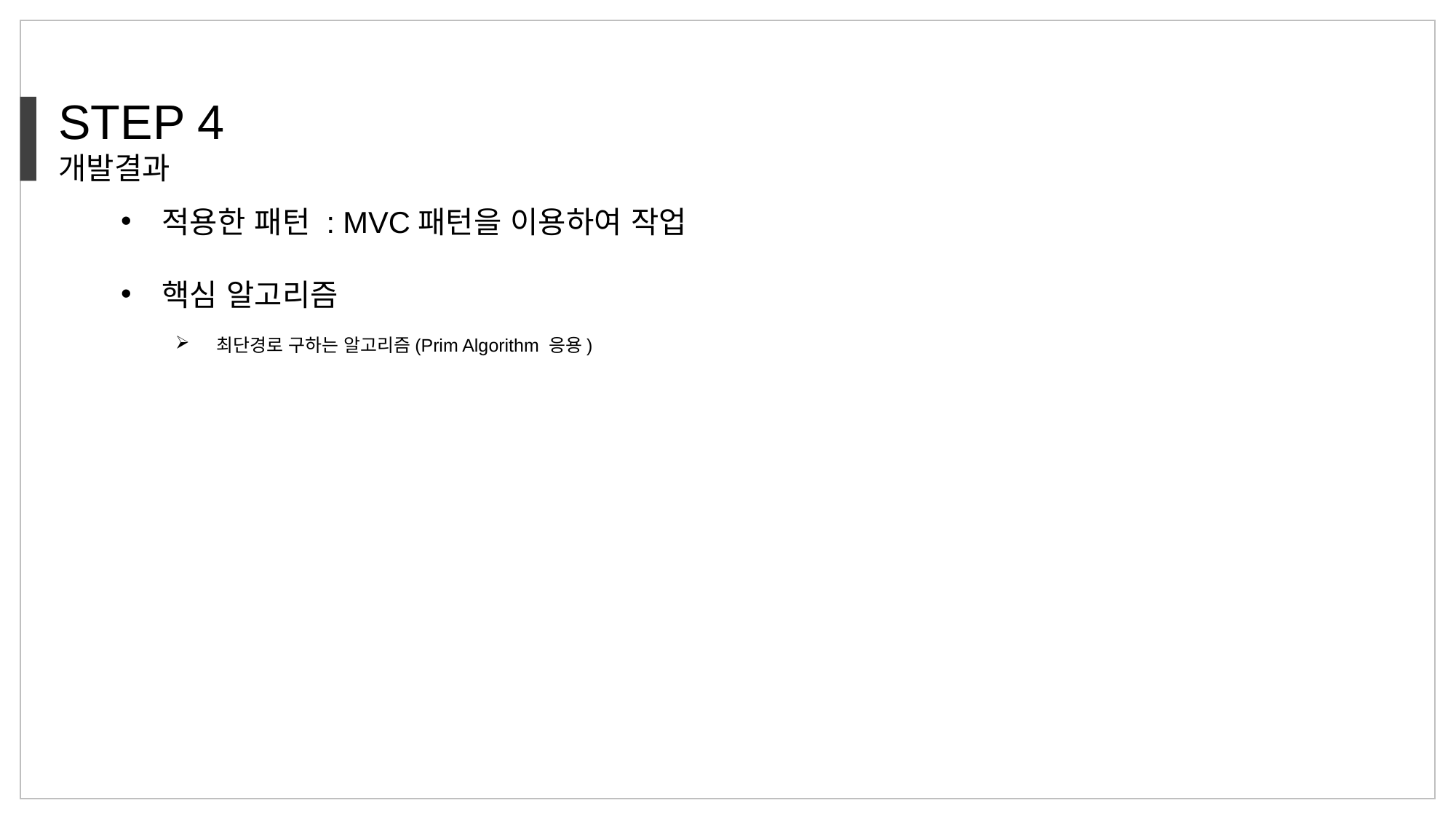

STEP 4
개발결과

적용한 패턴 : MVC패턴을 이용하여 작업

핵심 알고리즘

최단경로 구하는 알고리즘(Prim Algorithm 응용)